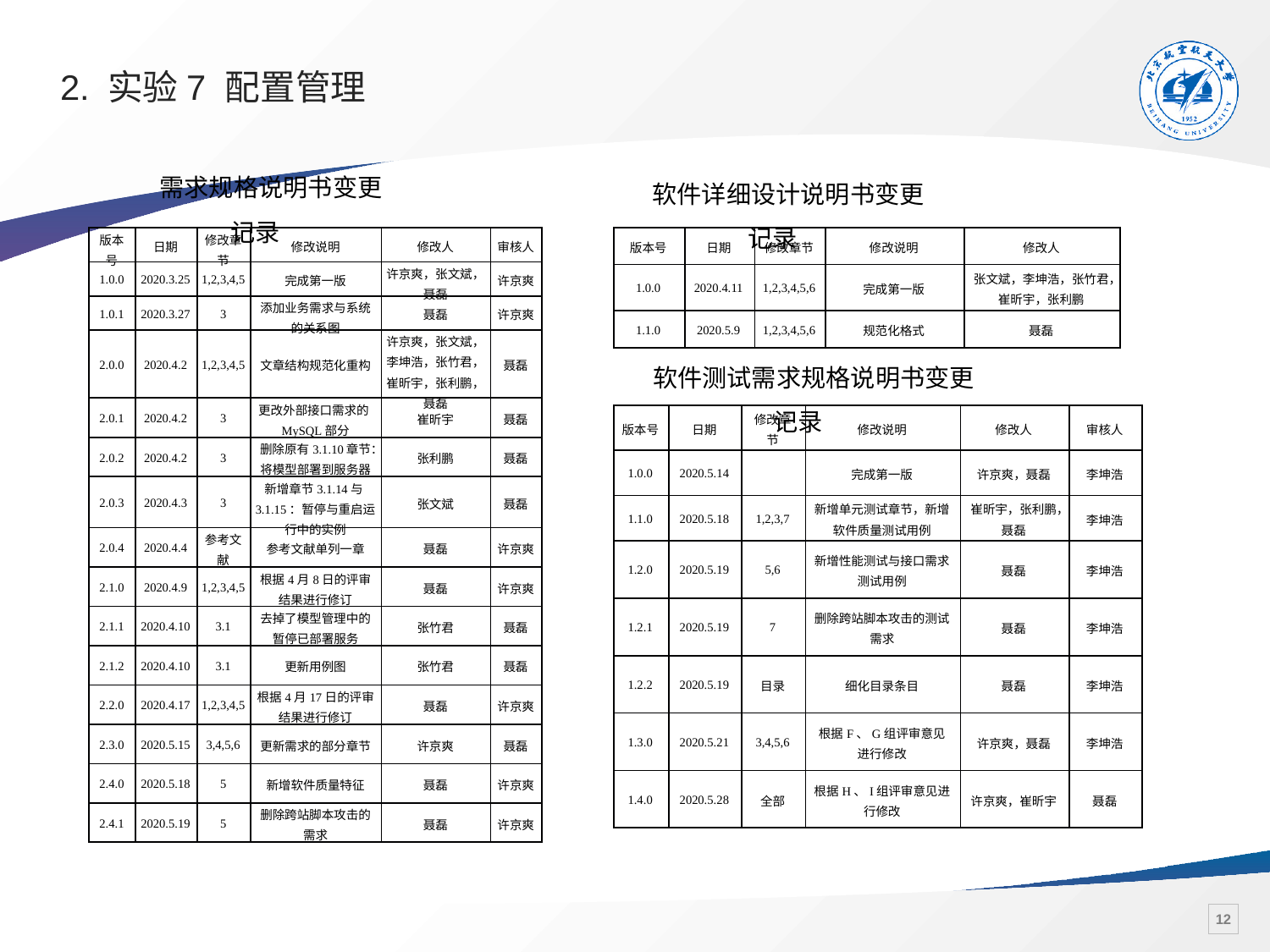

# 2. 实验7 配置管理
需求规格说明书变更记录
软件详细设计说明书变更记录
| 版本号 | 日期 | 修改章节 | 修改说明 | 修改人 | 审核人 |
| --- | --- | --- | --- | --- | --- |
| 1.0.0 | 2020.3.25 | 1,2,3,4,5 | 完成第一版 | 许京爽，张文斌，聂磊 | 许京爽 |
| 1.0.1 | 2020.3.27 | 3 | 添加业务需求与系统的关系图 | 聂磊 | 许京爽 |
| 2.0.0 | 2020.4.2 | 1,2,3,4,5 | 文章结构规范化重构 | 许京爽，张文斌，李坤浩，张竹君，崔昕宇，张利鹏，聂磊 | 聂磊 |
| 2.0.1 | 2020.4.2 | 3 | 更改外部接口需求的MySQL部分 | 崔昕宇 | 聂磊 |
| 2.0.2 | 2020.4.2 | 3 | 删除原有3.1.10章节：将模型部署到服务器 | 张利鹏 | 聂磊 |
| 2.0.3 | 2020.4.3 | 3 | 新增章节3.1.14与3.1.15：暂停与重启运行中的实例 | 张文斌 | 聂磊 |
| 2.0.4 | 2020.4.4 | 参考文献 | 参考文献单列一章 | 聂磊 | 许京爽 |
| 2.1.0 | 2020.4.9 | 1,2,3,4,5 | 根据4月8日的评审结果进行修订 | 聂磊 | 许京爽 |
| 2.1.1 | 2020.4.10 | 3.1 | 去掉了模型管理中的暂停已部署服务 | 张竹君 | 聂磊 |
| 2.1.2 | 2020.4.10 | 3.1 | 更新用例图 | 张竹君 | 聂磊 |
| 2.2.0 | 2020.4.17 | 1,2,3,4,5 | 根据4月17日的评审结果进行修订 | 聂磊 | 许京爽 |
| 2.3.0 | 2020.5.15 | 3,4,5,6 | 更新需求的部分章节 | 许京爽 | 聂磊 |
| 2.4.0 | 2020.5.18 | 5 | 新增软件质量特征 | 聂磊 | 许京爽 |
| 2.4.1 | 2020.5.19 | 5 | 删除跨站脚本攻击的需求 | 聂磊 | 许京爽 |
| 版本号 | 日期 | 修改章节 | 修改说明 | 修改人 |
| --- | --- | --- | --- | --- |
| 1.0.0 | 2020.4.11 | 1,2,3,4,5,6 | 完成第一版 | 张文斌，李坤浩，张竹君，崔昕宇，张利鹏 |
| 1.1.0 | 2020.5.9 | 1,2,3,4,5,6 | 规范化格式 | 聂磊 |

软件测试需求规格说明书变更记录
| 版本号 | 日期 | 修改章节 | 修改说明 | 修改人 | 审核人 |
| --- | --- | --- | --- | --- | --- |
| 1.0.0 | 2020.5.14 |  | 完成第一版 | 许京爽，聂磊 | 李坤浩 |
| 1.1.0 | 2020.5.18 | 1,2,3,7 | 新增单元测试章节，新增软件质量测试用例 | 崔昕宇，张利鹏，聂磊 | 李坤浩 |
| 1.2.0 | 2020.5.19 | 5,6 | 新增性能测试与接口需求测试用例 | 聂磊 | 李坤浩 |
| 1.2.1 | 2020.5.19 | 7 | 删除跨站脚本攻击的测试需求 | 聂磊 | 李坤浩 |
| 1.2.2 | 2020.5.19 | 目录 | 细化目录条目 | 聂磊 | 李坤浩 |
| 1.3.0 | 2020.5.21 | 3,4,5,6 | 根据F、G组评审意见进行修改 | 许京爽，聂磊 | 李坤浩 |
| 1.4.0 | 2020.5.28 | 全部 | 根据H、I组评审意见进行修改 | 许京爽，崔昕宇 | 聂磊 |